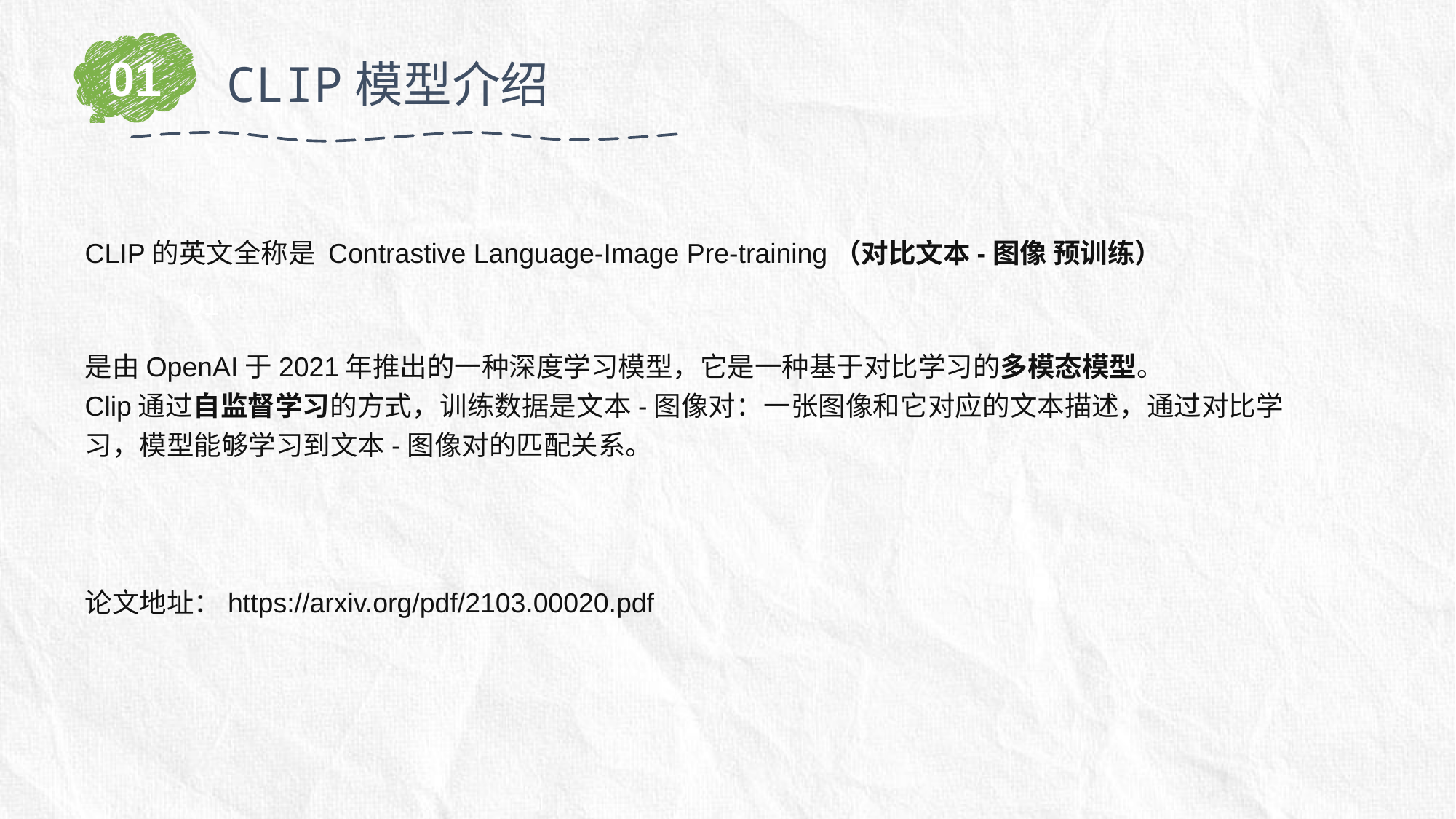

01
CLIP模型介绍

CLIP的英文全称是 Contrastive Language-Image Pre-training（对比文本-图像 预训练）
是由OpenAI于2021年推出的一种深度学习模型，它是一种基于对比学习的多模态模型。
Clip通过自监督学习的方式，训练数据是文本-图像对：一张图像和它对应的文本描述，通过对比学习，模型能够学习到文本-图像对的匹配关系。

论文地址：https://arxiv.org/pdf/2103.00020.pdf
01